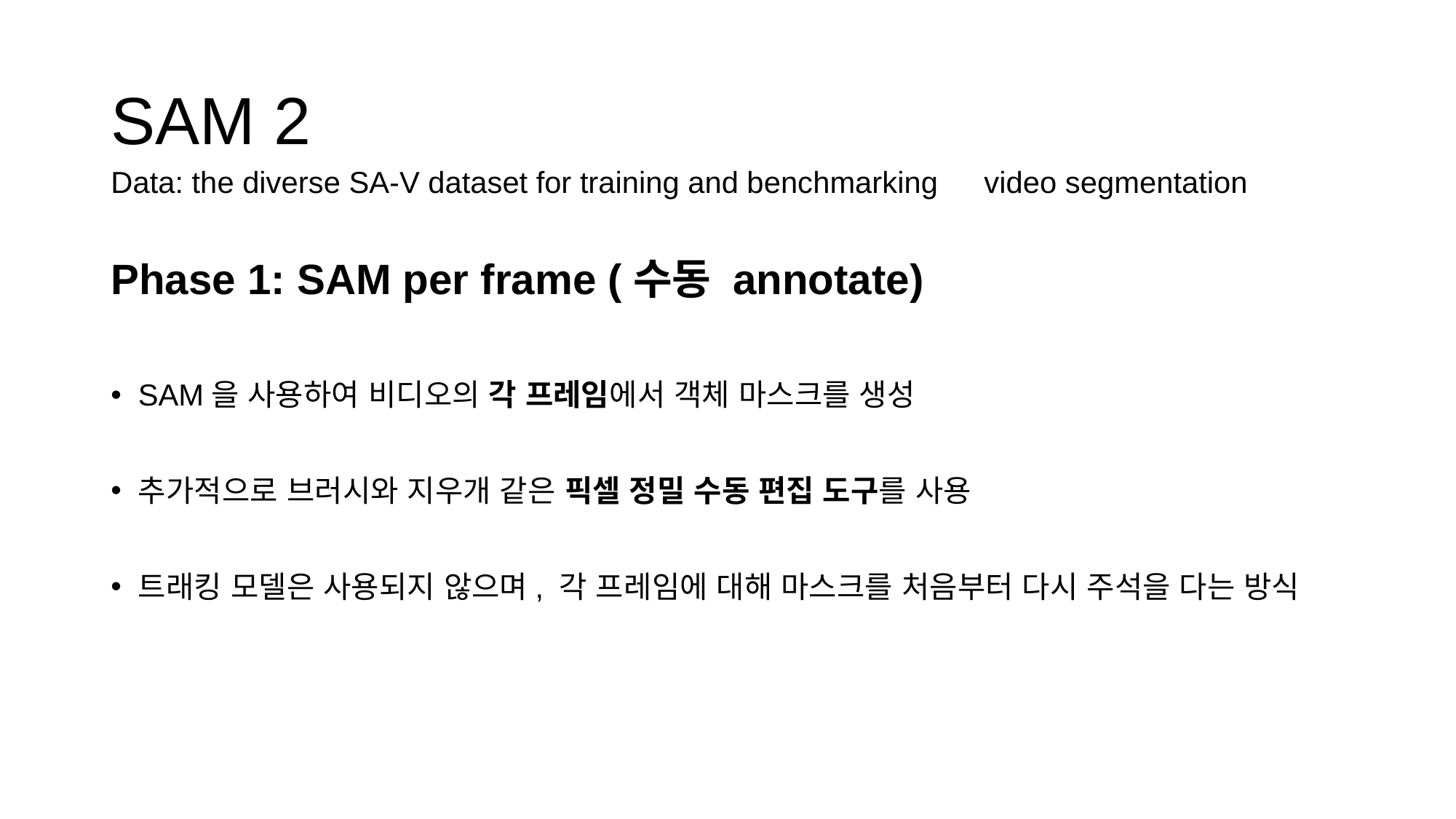

# SAM 2
Data: the diverse SA-V dataset for training and benchmarking 	video segmentation

Phase 1: SAM per frame (수동 annotate)

SAM을 사용하여 비디오의 각 프레임에서 객체 마스크를 생성

추가적으로 브러시와 지우개 같은 픽셀 정밀 수동 편집 도구를 사용

트래킹 모델은 사용되지 않으며, 각 프레임에 대해 마스크를 처음부터 다시 주석을 다는 방식